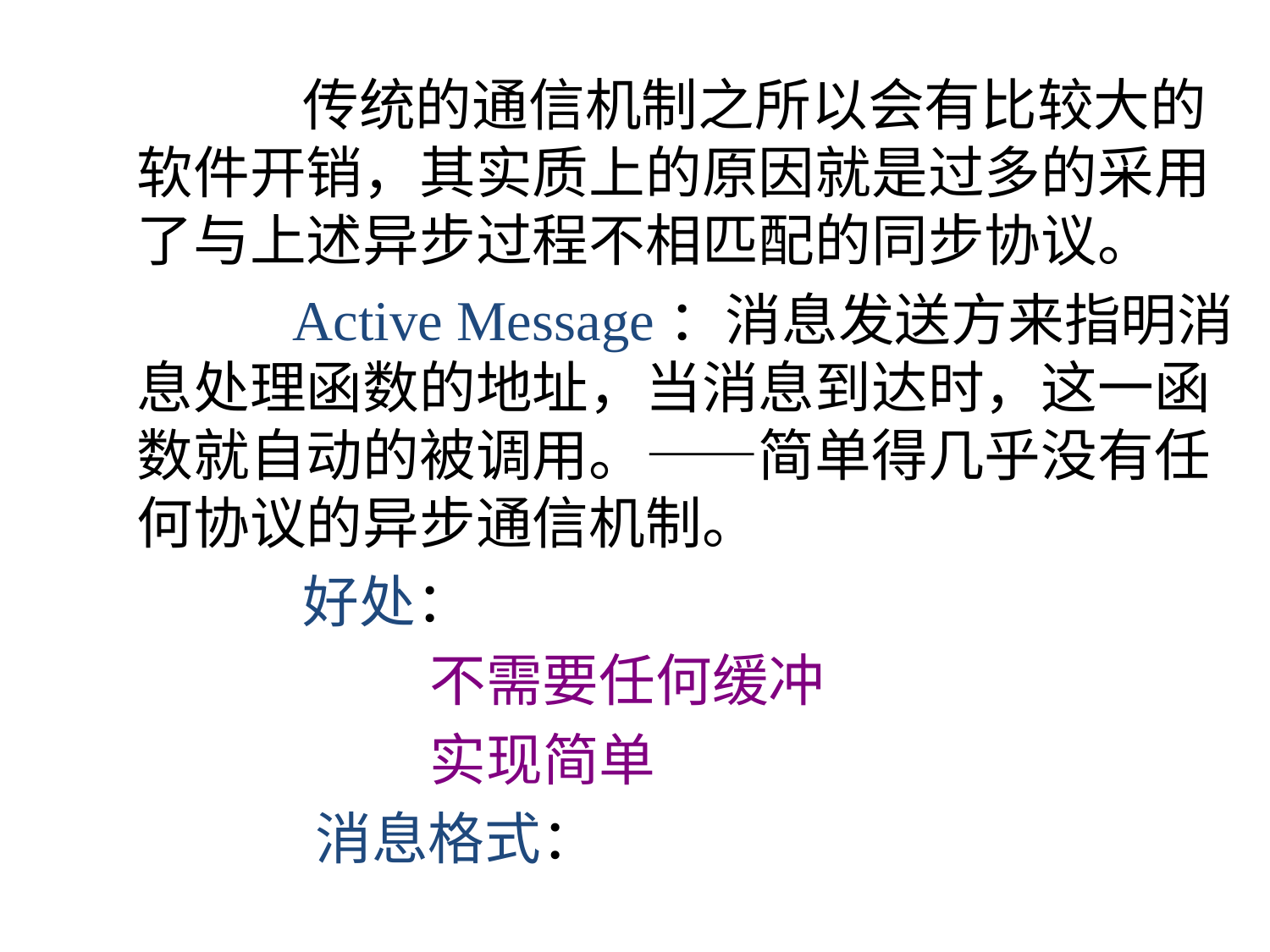

传统的通信机制之所以会有比较大的软件开销，其实质上的原因就是过多的采用了与上述异步过程不相匹配的同步协议。
		  Active Message：消息发送方来指明消息处理函数的地址，当消息到达时，这一函数就自动的被调用。——简单得几乎没有任何协议的异步通信机制。
		  好处：
			  不需要任何缓冲
			  实现简单
		   消息格式：